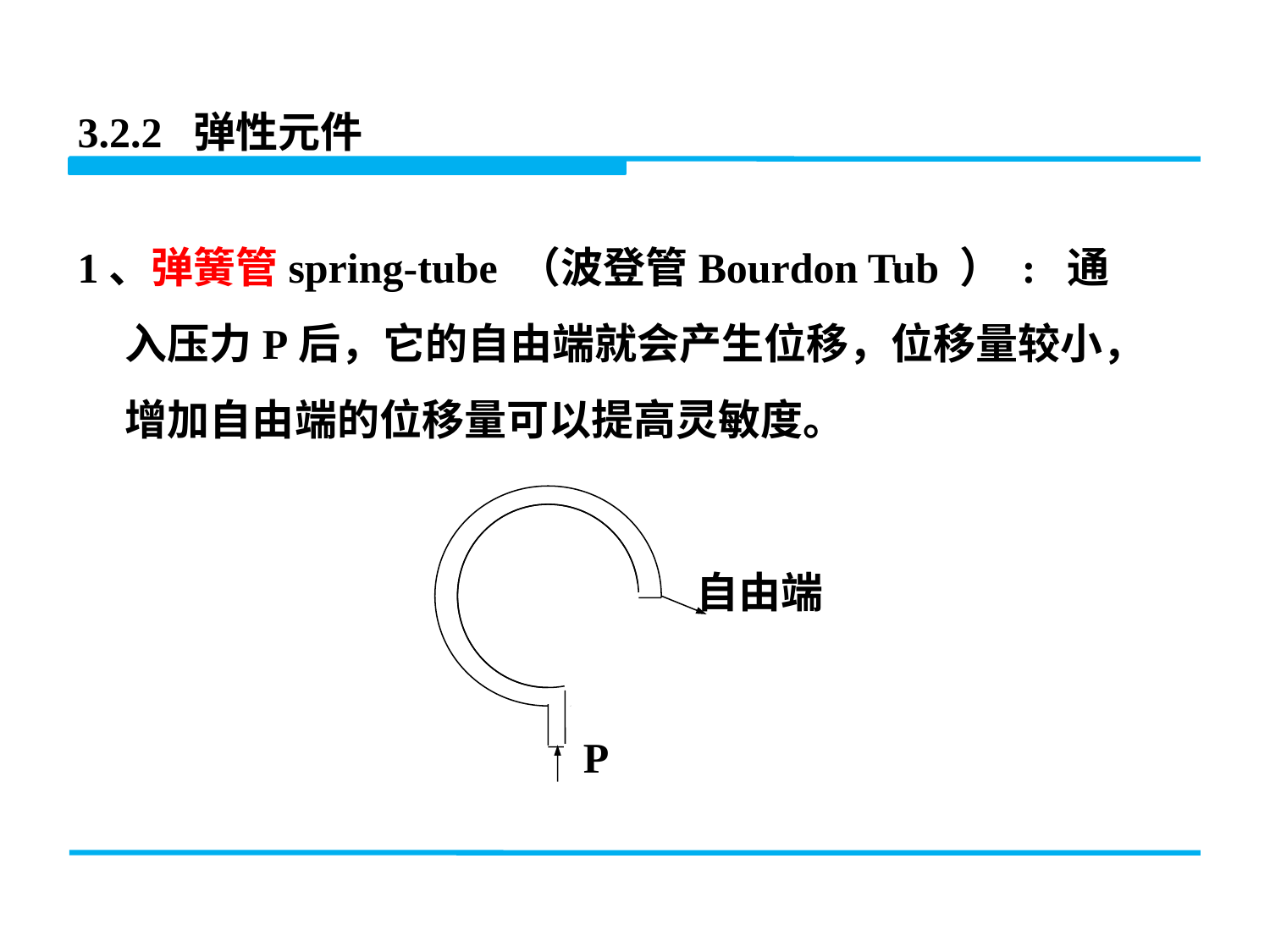

3.2.2  弹性元件

1、弹簧管spring-tube （波登管Bourdon Tub ） :  通入压力P后，它的自由端就会产生位移，位移量较小，增加自由端的位移量可以提高灵敏度。

自由端

P